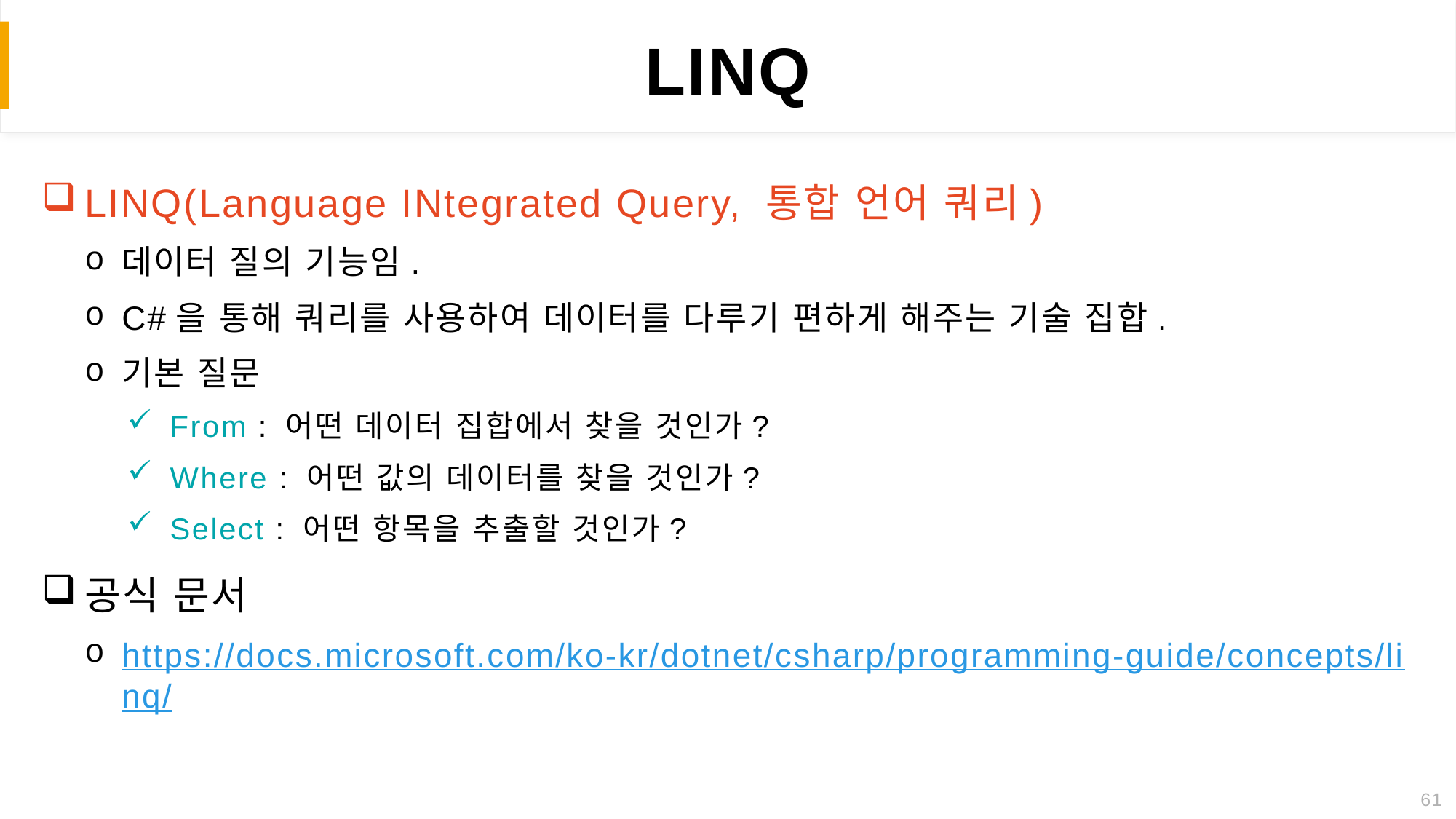

# LINQ
LINQ(Language INtegrated Query, 통합 언어 쿼리)
데이터 질의 기능임.
C#을 통해 쿼리를 사용하여 데이터를 다루기 편하게 해주는 기술 집합.
기본 질문
From : 어떤 데이터 집합에서 찾을 것인가?
Where : 어떤 값의 데이터를 찾을 것인가?
Select : 어떤 항목을 추출할 것인가?
공식 문서
https://docs.microsoft.com/ko-kr/dotnet/csharp/programming-guide/concepts/linq/
61